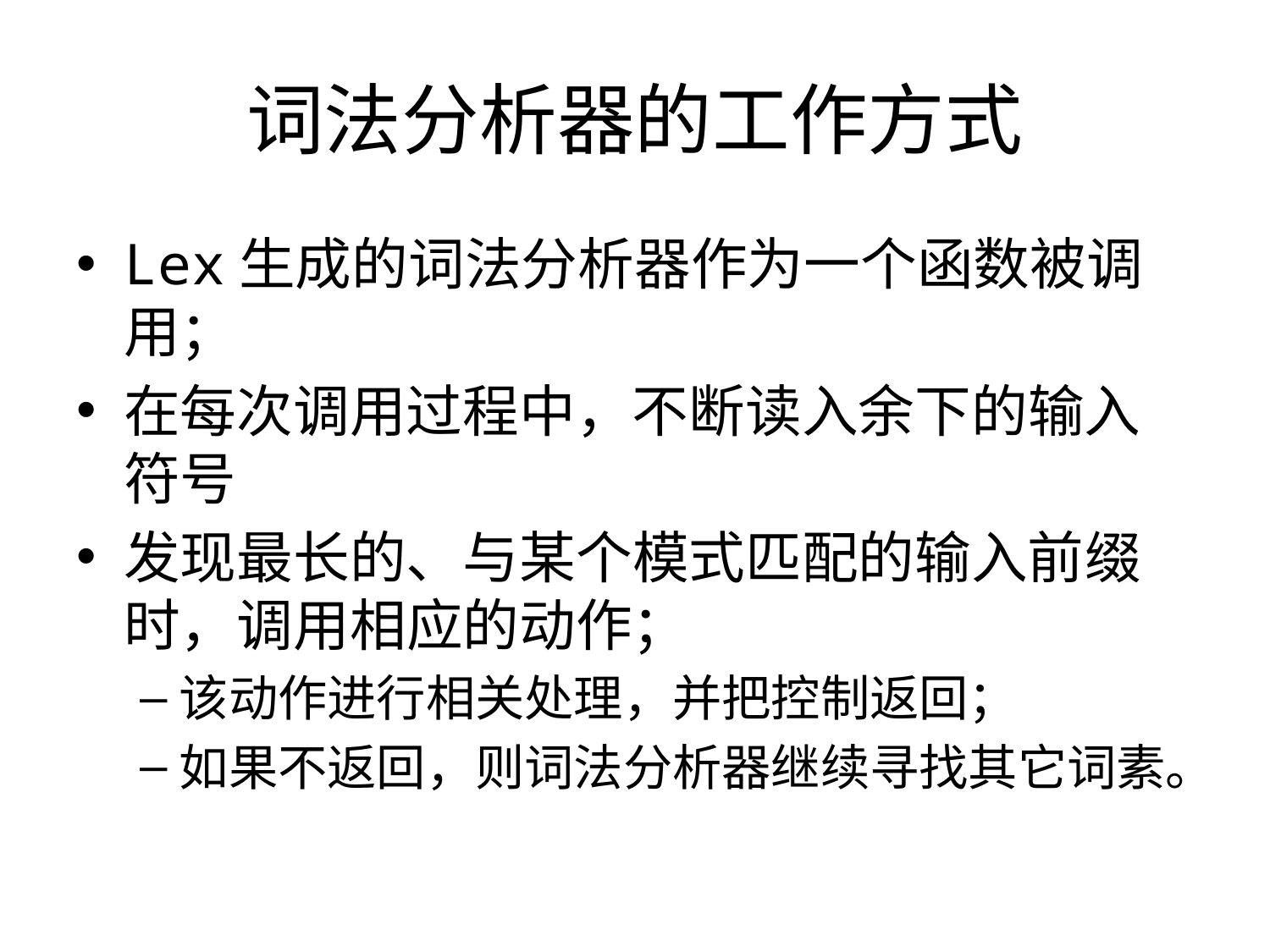

# 词法分析器的工作方式
Lex生成的词法分析器作为一个函数被调用；
在每次调用过程中，不断读入余下的输入符号
发现最长的、与某个模式匹配的输入前缀时，调用相应的动作；
该动作进行相关处理，并把控制返回；
如果不返回，则词法分析器继续寻找其它词素。